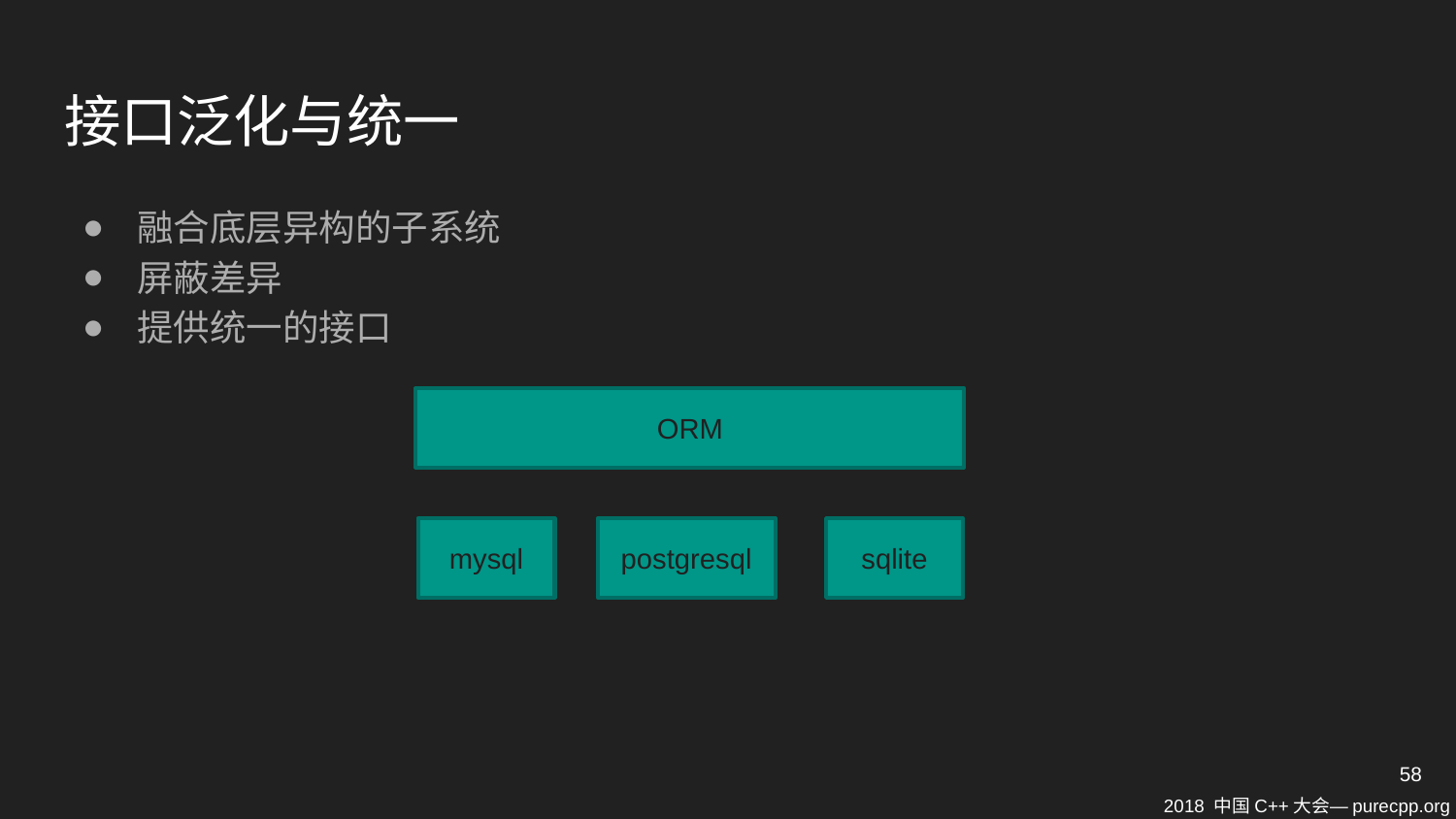

# 接口泛化与统一
融合底层异构的子系统
屏蔽差异
提供统一的接口

ORM
mysql
postgresql
sqlite
58